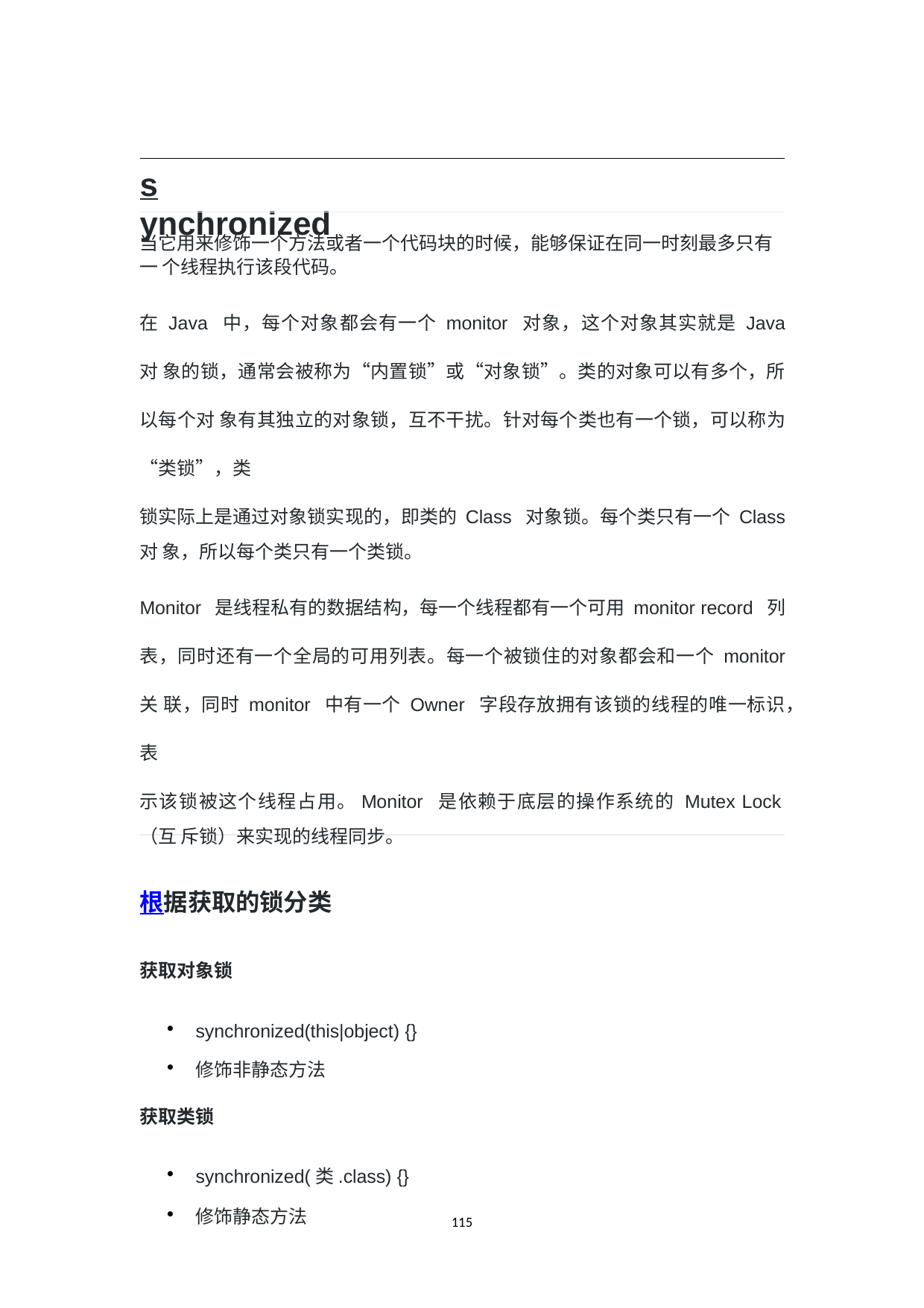

synchronized

当它用来修饰一个方法或者一个代码块的时候，能够保证在同一时刻最多只有一 个线程执行该段代码。
在 Java 中，每个对象都会有一个 monitor 对象，这个对象其实就是 Java 对 象的锁，通常会被称为“内置锁”或“对象锁”。类的对象可以有多个，所以每个对 象有其独立的对象锁，互不干扰。针对每个类也有一个锁，可以称为“类锁”，类
锁实际上是通过对象锁实现的，即类的 Class 对象锁。每个类只有一个 Class 对 象，所以每个类只有一个类锁。
Monitor 是线程私有的数据结构，每一个线程都有一个可用 monitor record 列 表，同时还有一个全局的可用列表。每一个被锁住的对象都会和一个 monitor 关 联，同时 monitor 中有一个 Owner 字段存放拥有该锁的线程的唯一标识，表
示该锁被这个线程占用。Monitor 是依赖于底层的操作系统的 Mutex Lock（互 斥锁）来实现的线程同步。

根据获取的锁分类

获取对象锁

synchronized(this|object) {}
修饰非静态方法

获取类锁

synchronized(类.class) {}
修饰静态方法

115